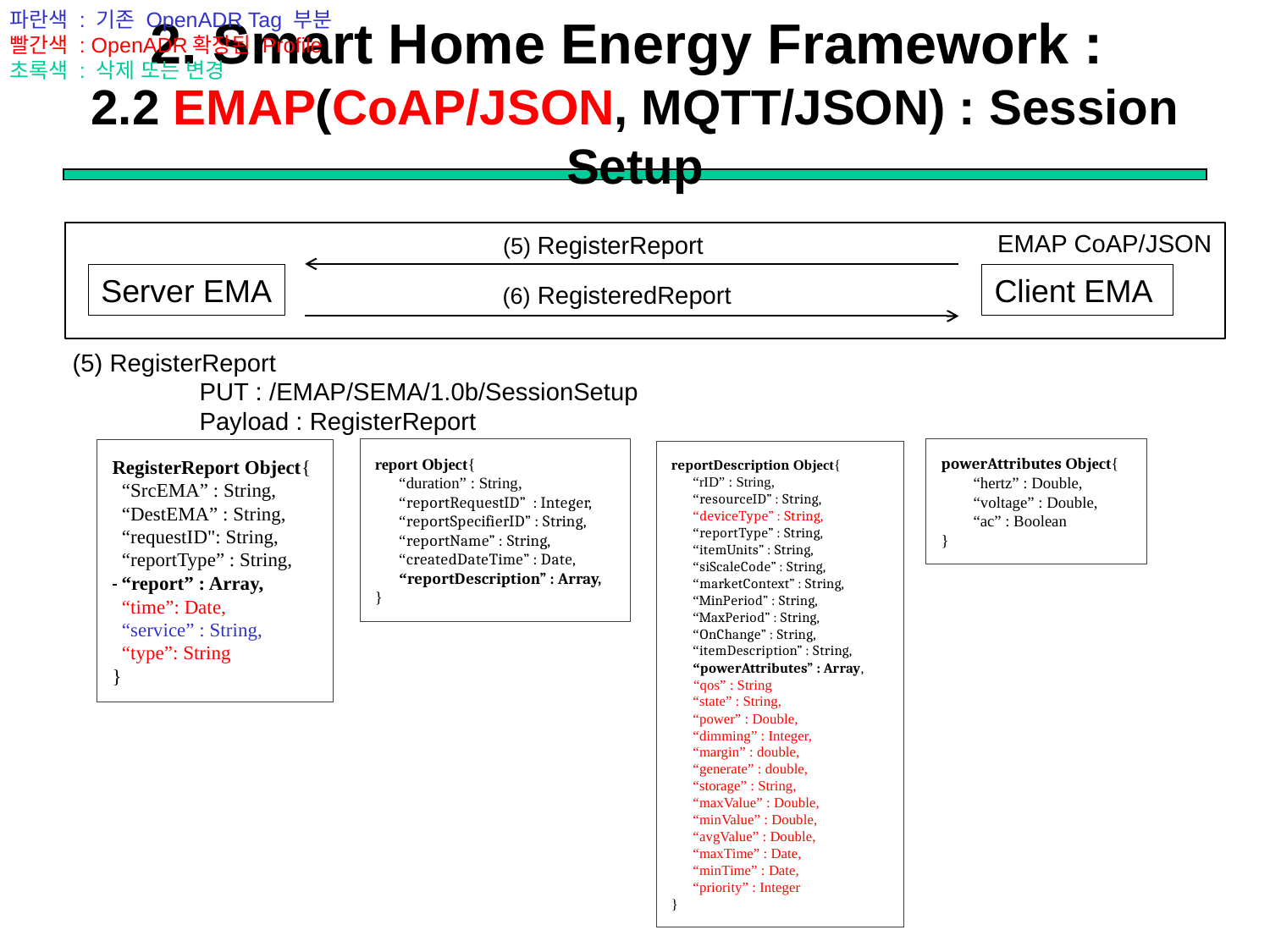

파란색 : 기존 OpenADR Tag 부분
빨간색 : OpenADR확장된 Profile
초록색 : 삭제 또는 변경
# 2. Smart Home Energy Framework : 2.2 EMAP(CoAP/JSON, MQTT/JSON) : Session Setup
EMAP CoAP/JSON

(5) RegisterReport
Server EMA
Client EMA
(6) RegisteredReport
(5) RegisterReport
	PUT : /EMAP/SEMA/1.0b/SessionSetup
	Payload : RegisterReport

RegisterReport Object{
  “SrcEMA” : String,
  “DestEMA” : String,
  “requestID": String,
  “reportType” : String,
  “report” : Array,
  “time”: Date,
  “service” : String,
  “type”: String
}
report Object{
      “duration” : String,
      “reportRequestID”  : Integer,
      “reportSpecifierID” : String,
      “reportName” : String,
      “createdDateTime” : Date,
      “reportDescription” : Array,
}
reportDescription Object{
      “rID” : String,
      “resourceID” : String,
      “deviceType” : String,
      “reportType” : String,
      “itemUnits” : String,
      “siScaleCode” : String,
      “marketContext” : String,
      “MinPeriod” : String,
      “MaxPeriod” : String,
      “OnChange” : String,
      “itemDescription” : String,
      “powerAttributes” : Array,
       “qos” : String
      “state” : String,
      “power” : Double,
      “dimming” : Integer,
      “margin” : double,
      “generate” : double,
      “storage” : String,
      “maxValue” : Double,
      “minValue” : Double,
      “avgValue” : Double,
      “maxTime” : Date,
      “minTime” : Date,
      “priority” : Integer
}
powerAttributes Object{
        “hertz” : Double,
        “voltage” : Double,
        “ac” : Boolean
}